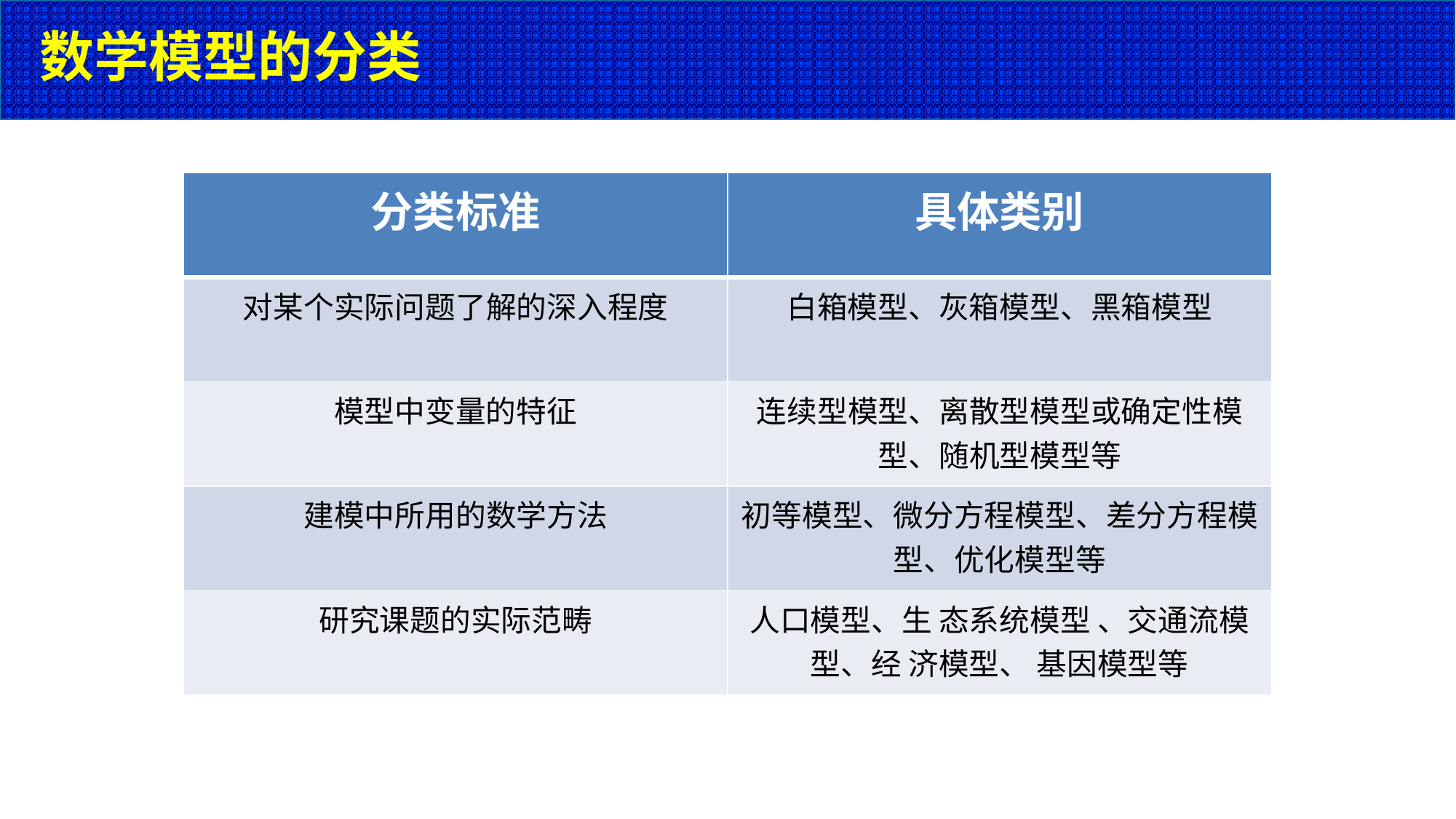

# 数学模型的分类

| 分类标准 | 具体类别 |
| --- | --- |
| 对某个实际问题了解的深入程度 | 白箱模型、灰箱模型、黑箱模型 |
| 模型中变量的特征 | 连续型模型、离散型模型或确定性模型、随机型模型等 |
| 建模中所用的数学方法 | 初等模型、微分方程模型、差分方程模型、优化模型等 |
| 研究课题的实际范畴 | 人口模型、生 态系统模型 、交通流模型、经 济模型、 基因模型等 |